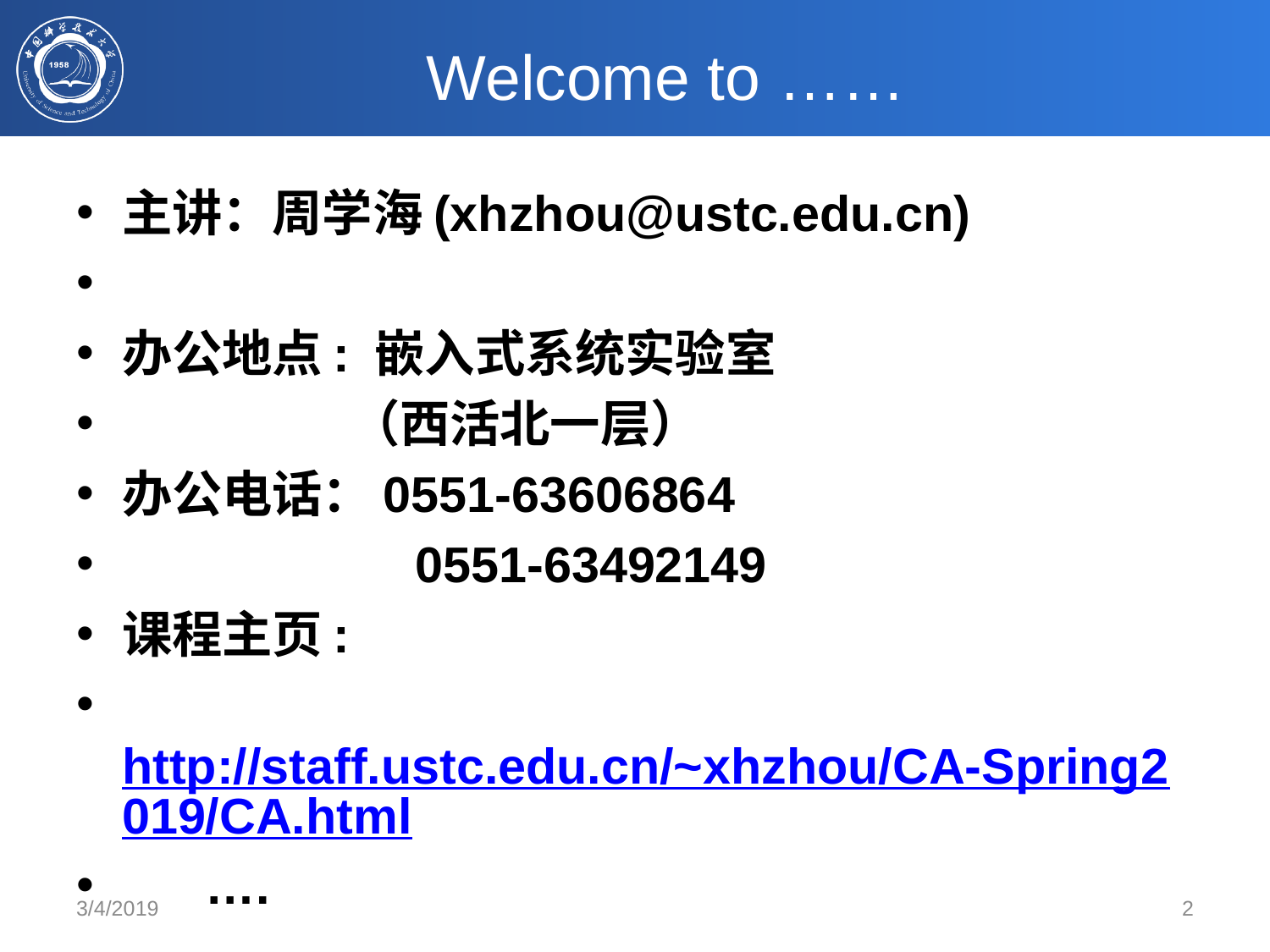

# Welcome to ……
主讲：周学海(xhzhou@ustc.edu.cn)

办公地点: 嵌入式系统实验室
                   （西活北一层）
办公电话：0551-63606864
                     0551-63492149
课程主页:
    http://staff.ustc.edu.cn/~xhzhou/CA-Spring2019/CA.html
      ….
3/4/2019
2